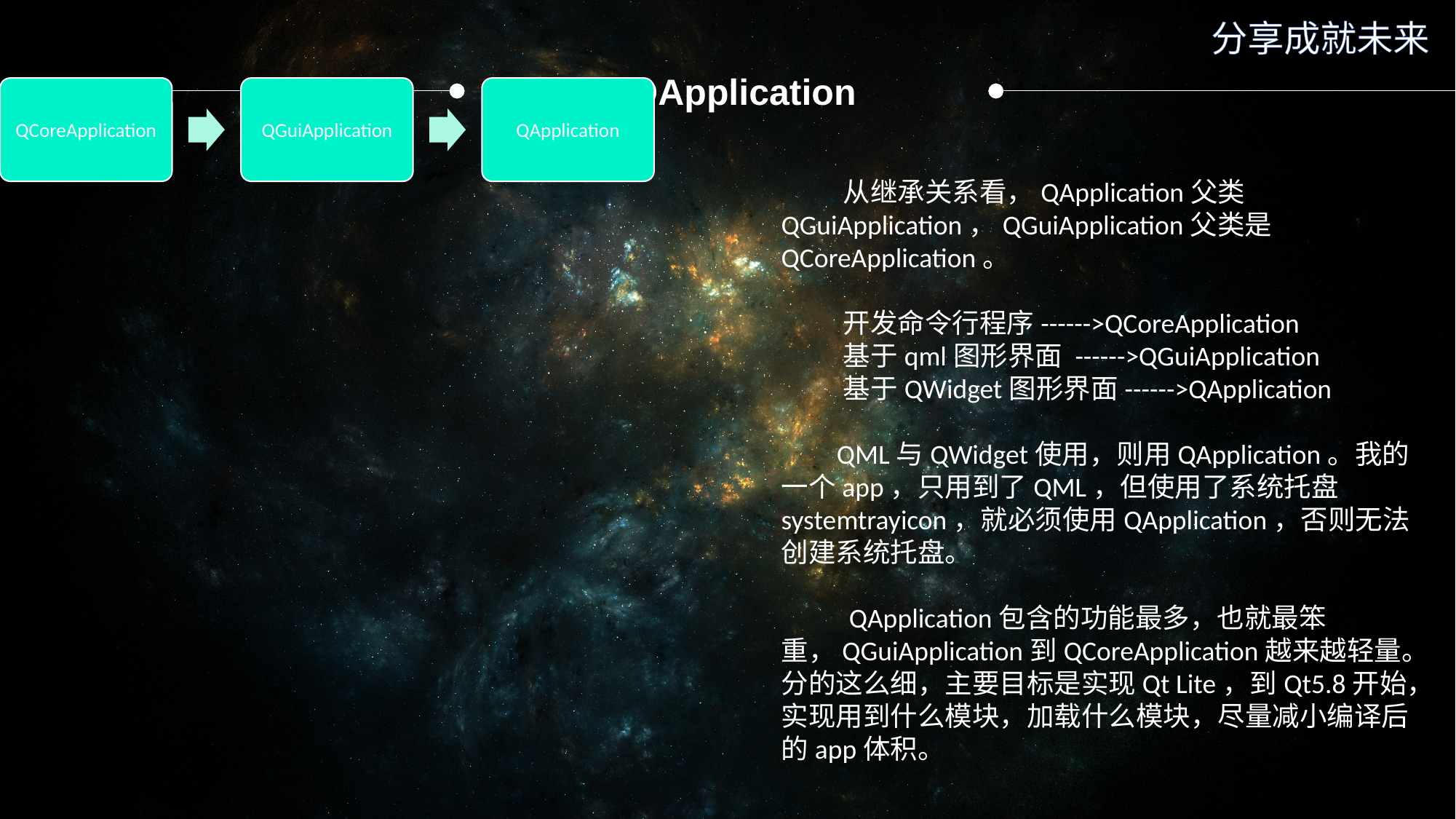

分享成就未来
Qt5- QApplication
         从继承关系看，QApplication父类QGuiApplication，QGuiApplication父类是QCoreApplication。

         开发命令行程序------>QCoreApplication
         基于qml图形界面 ------>QGuiApplication
         基于QWidget图形界面------>QApplication

         QML与QWidget使用，则用QApplication。我的一个app，只用到了QML，但使用了系统托盘systemtrayicon，就必须使用QApplication，否则无法创建系统托盘。

           QApplication包含的功能最多，也就最笨重，QGuiApplication到QCoreApplication越来越轻量。分的这么细，主要目标是实现Qt Lite，到Qt5.8开始，实现用到什么模块，加载什么模块，尽量减小编译后的app体积。
QCoreApplication
QGuiApplication
QApplication